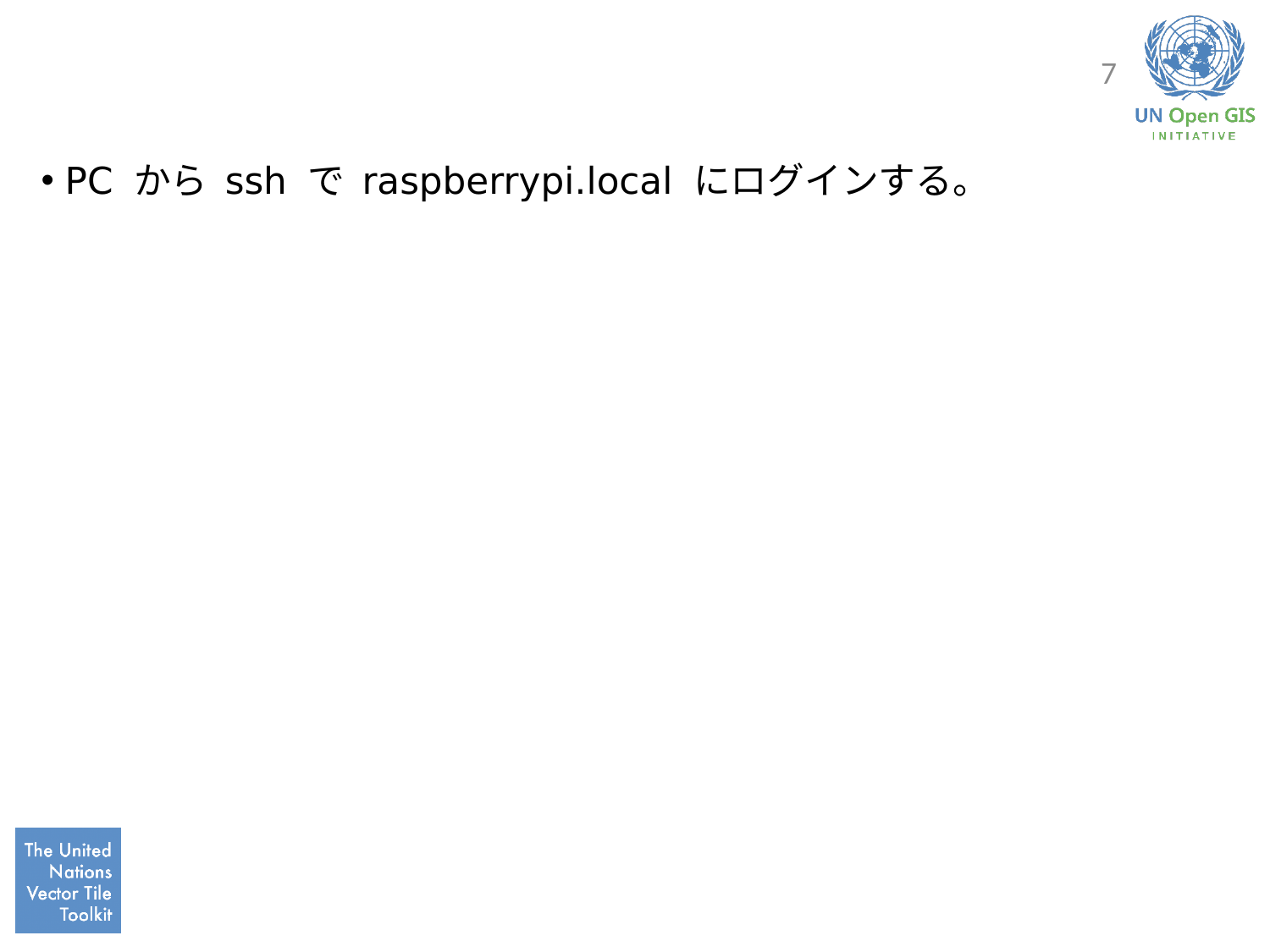

#
7
PC から ssh で raspberrypi.local にログインする。